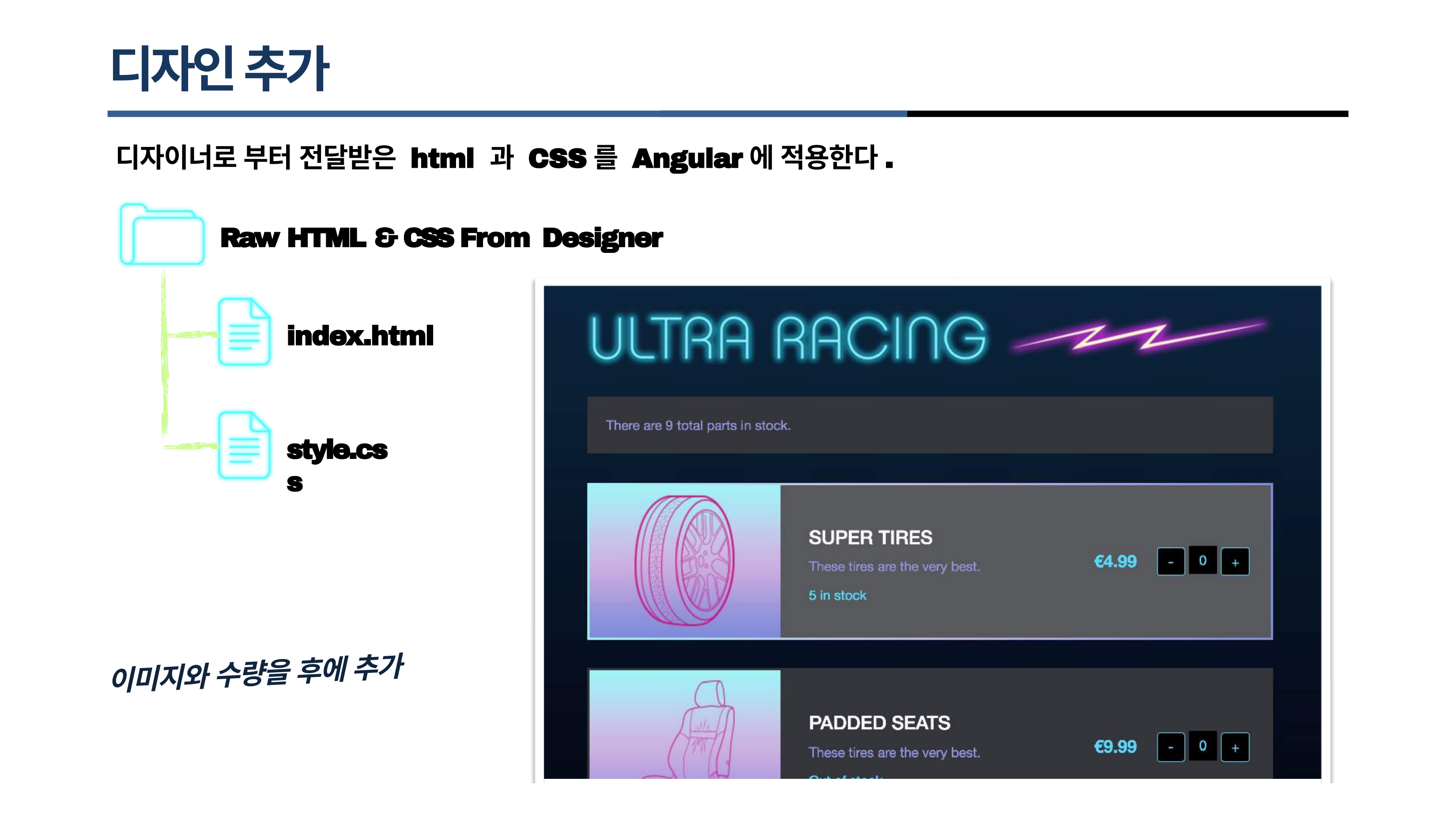

# 디자인 추가
디자이너로 부터 전달받은 html 과 CSS를 Angular에 적용한다.

Raw HTML & CSS From Designer

index.html

style.css
이미지와 수량을 후에 추가